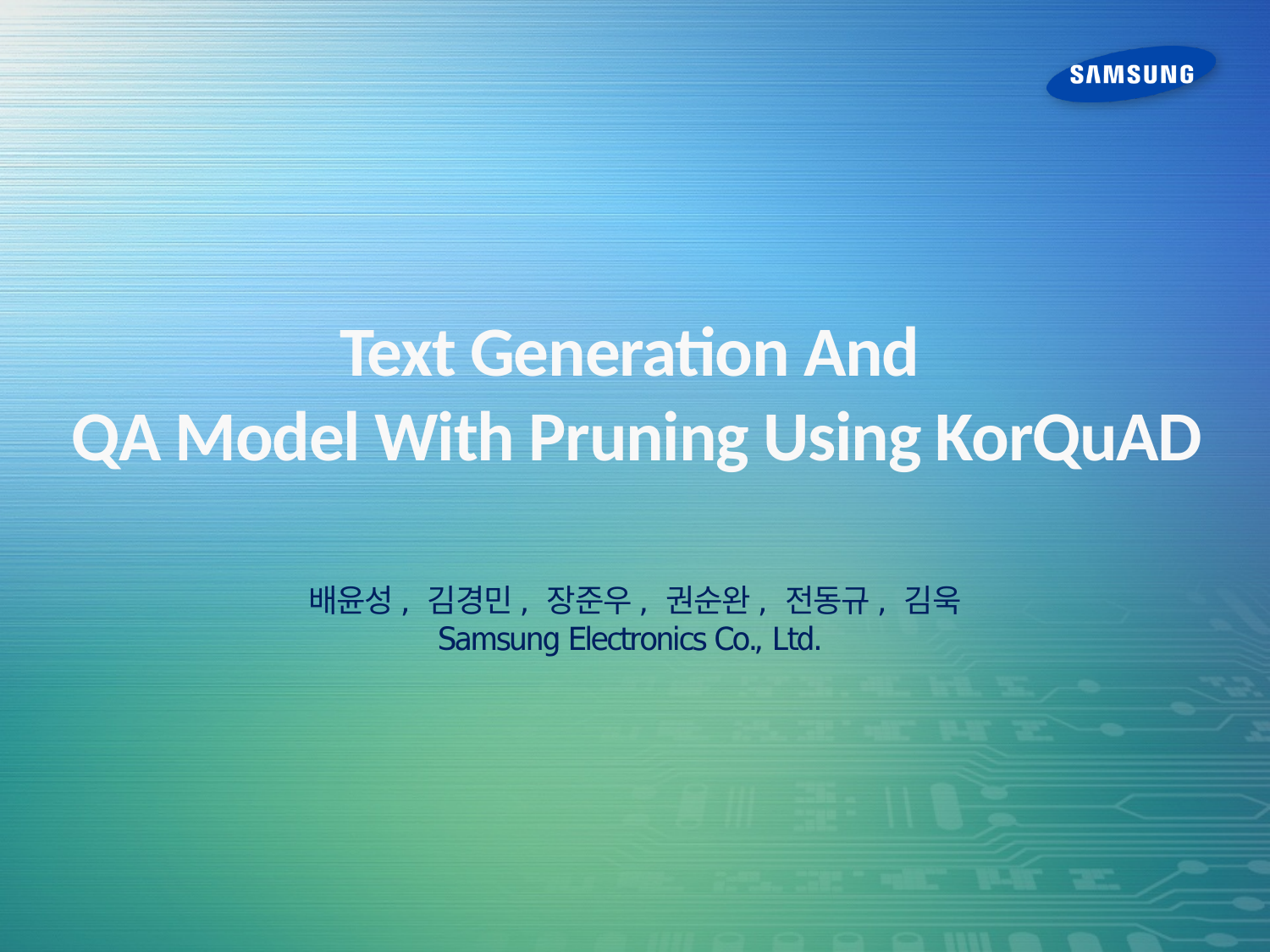

# Text Generation And QA Model With Pruning Using KorQuAD

배윤성, 김경민, 장준우, 권순완, 전동규, 김욱
Samsung Electronics Co., Ltd.